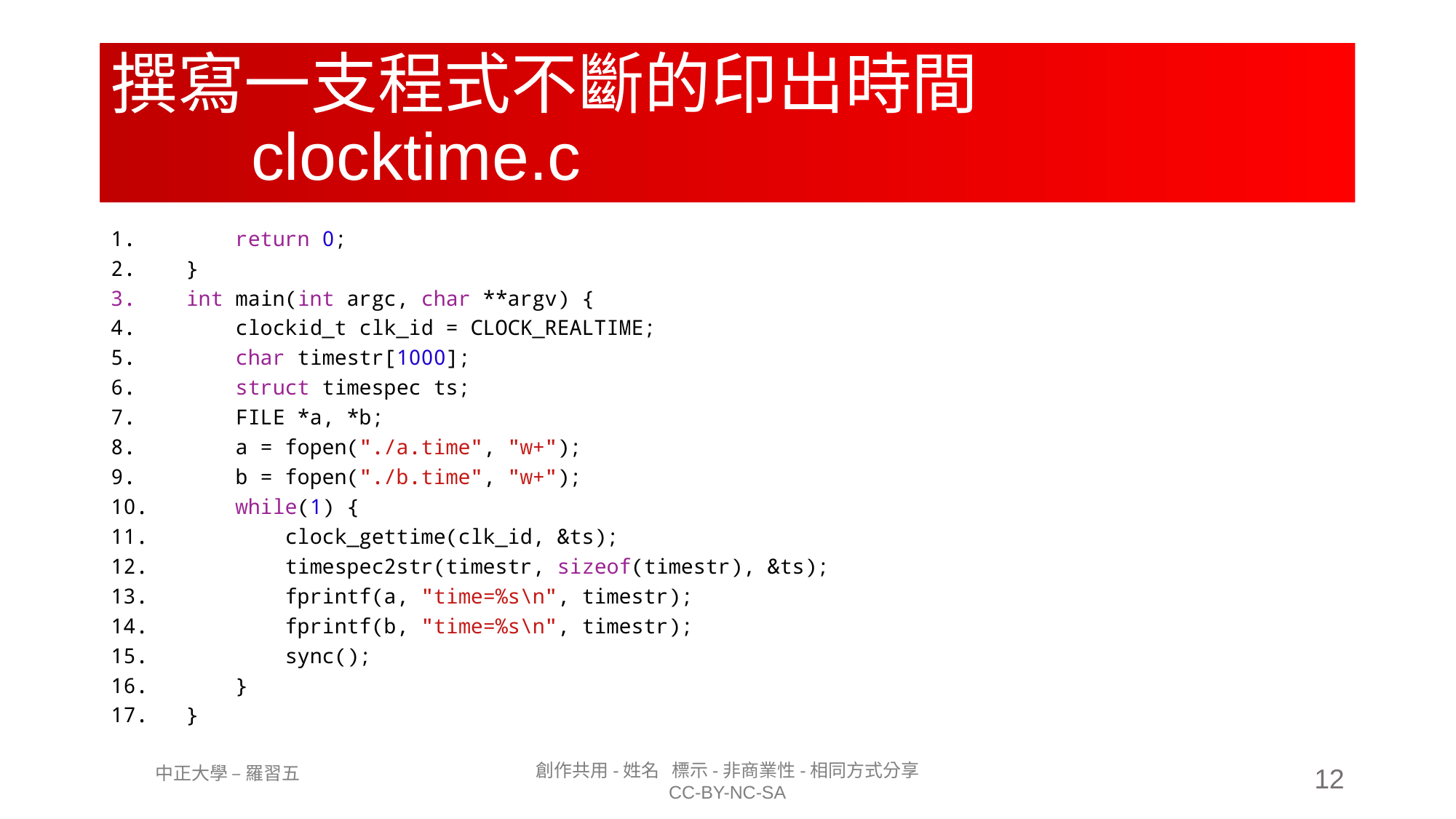

# 撰寫一支程式不斷的印出時間 clocktime.c
    return 0;
}
int main(int argc, char **argv) {
    clockid_t clk_id = CLOCK_REALTIME;
    char timestr[1000];
    struct timespec ts;
    FILE *a, *b;
    a = fopen("./a.time", "w+");
    b = fopen("./b.time", "w+");
    while(1) {
        clock_gettime(clk_id, &ts);
        timespec2str(timestr, sizeof(timestr), &ts);
        fprintf(a, "time=%s\n", timestr);
        fprintf(b, "time=%s\n", timestr);
        sync();
    }
}